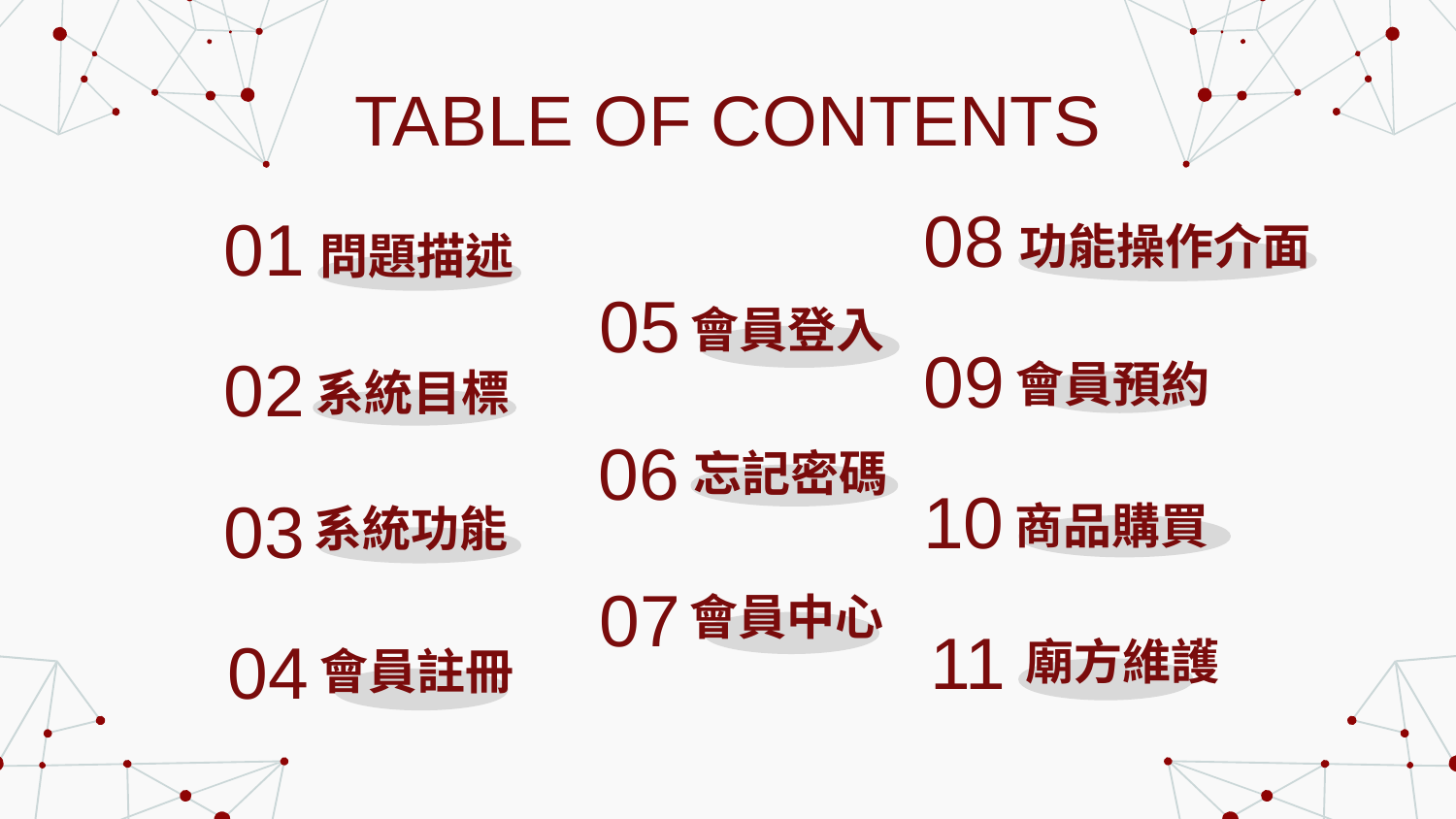

# TABLE OF CONTENTS
08
01
功能操作介面
問題描述

05
會員登入
09

02
會員預約
系統目標

06
忘記密碼
10

03
商品購買
系統功能

07
會員中心
11
04

廟方維護
會員註冊